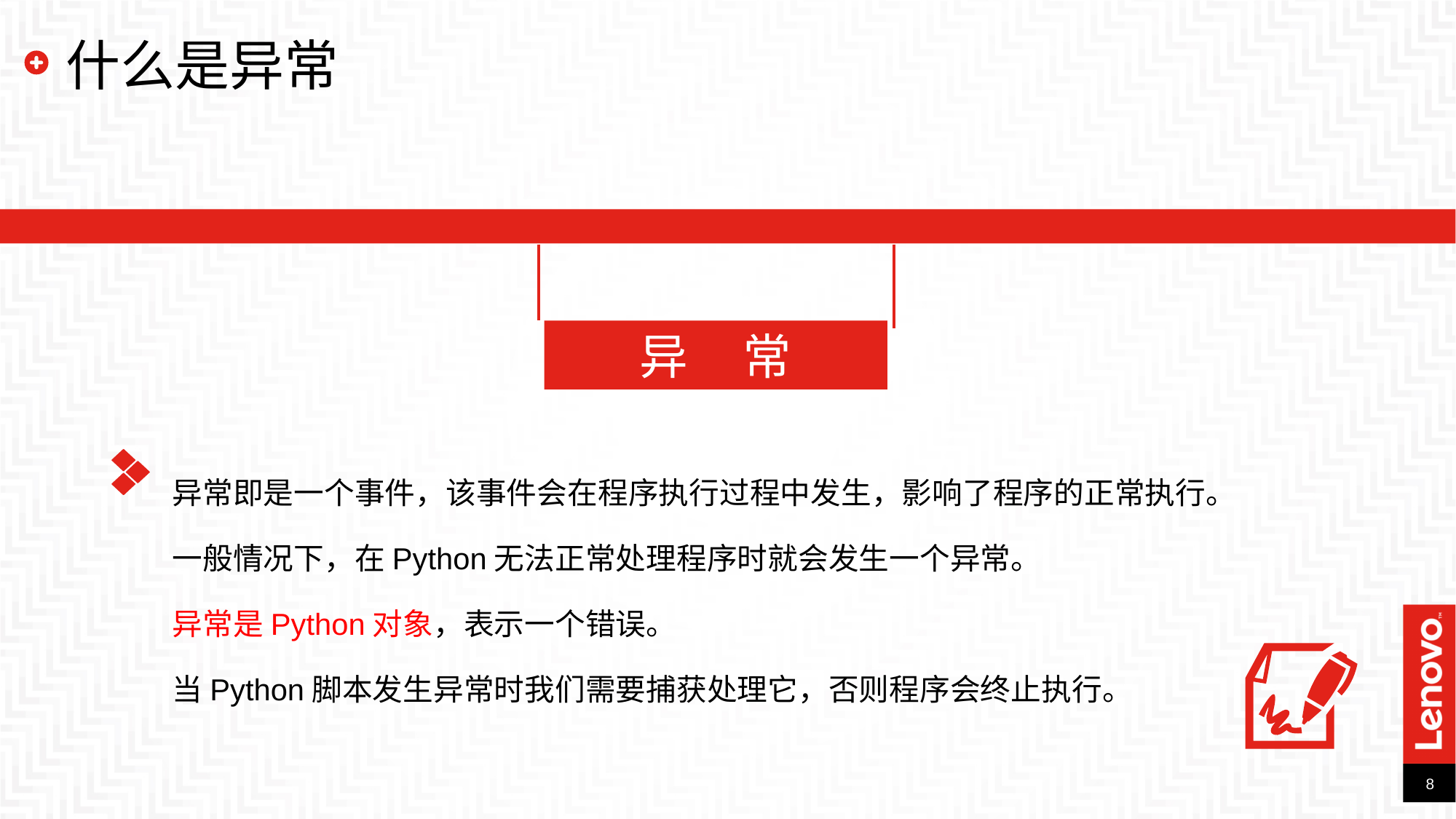

# 什么是异常

异     常
异常即是一个事件，该事件会在程序执行过程中发生，影响了程序的正常执行。
一般情况下，在Python无法正常处理程序时就会发生一个异常。
异常是Python对象，表示一个错误。
当Python脚本发生异常时我们需要捕获处理它，否则程序会终止执行。